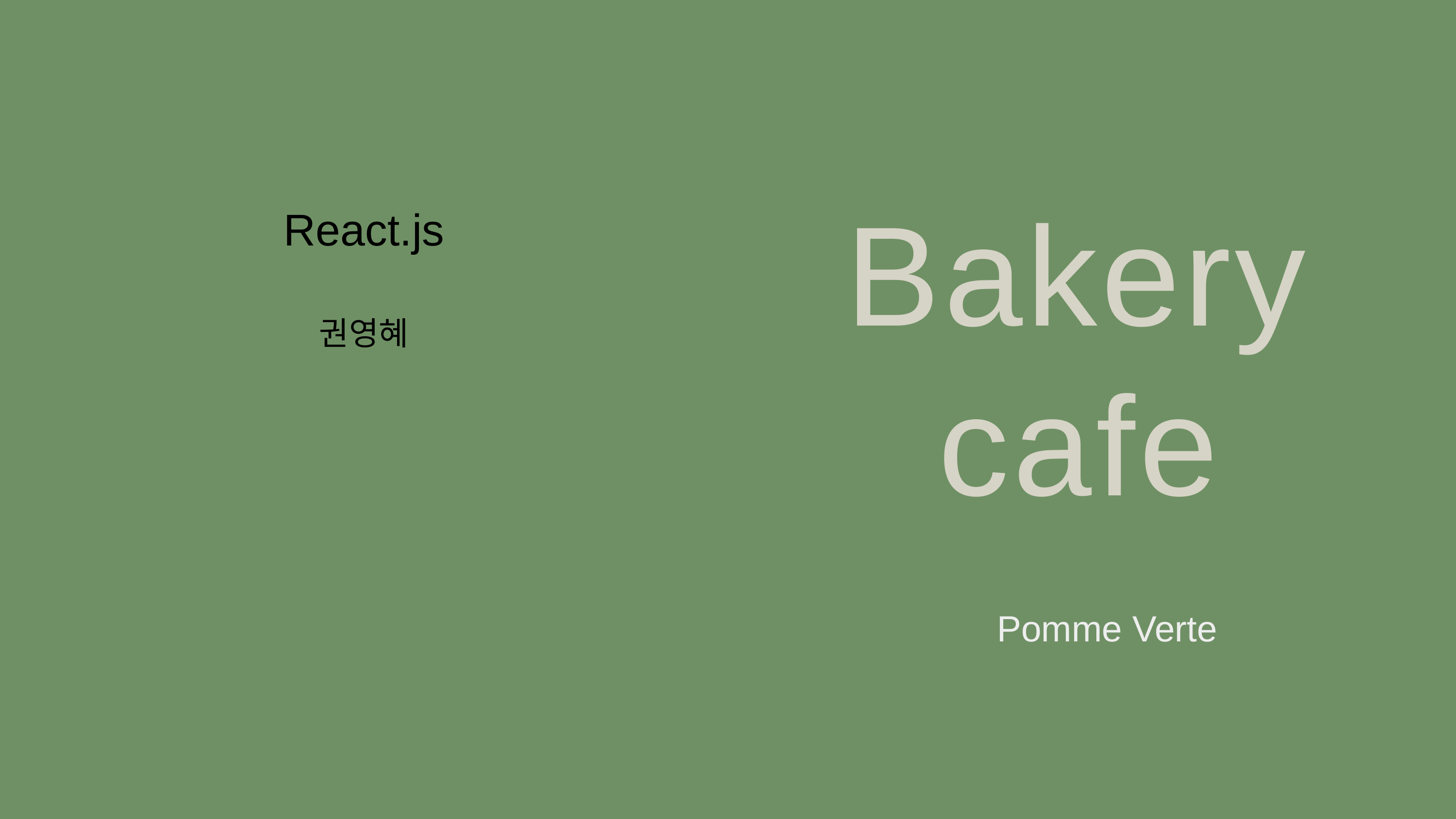

# React.js
Bakery cafe
권영혜
Pomme Verte